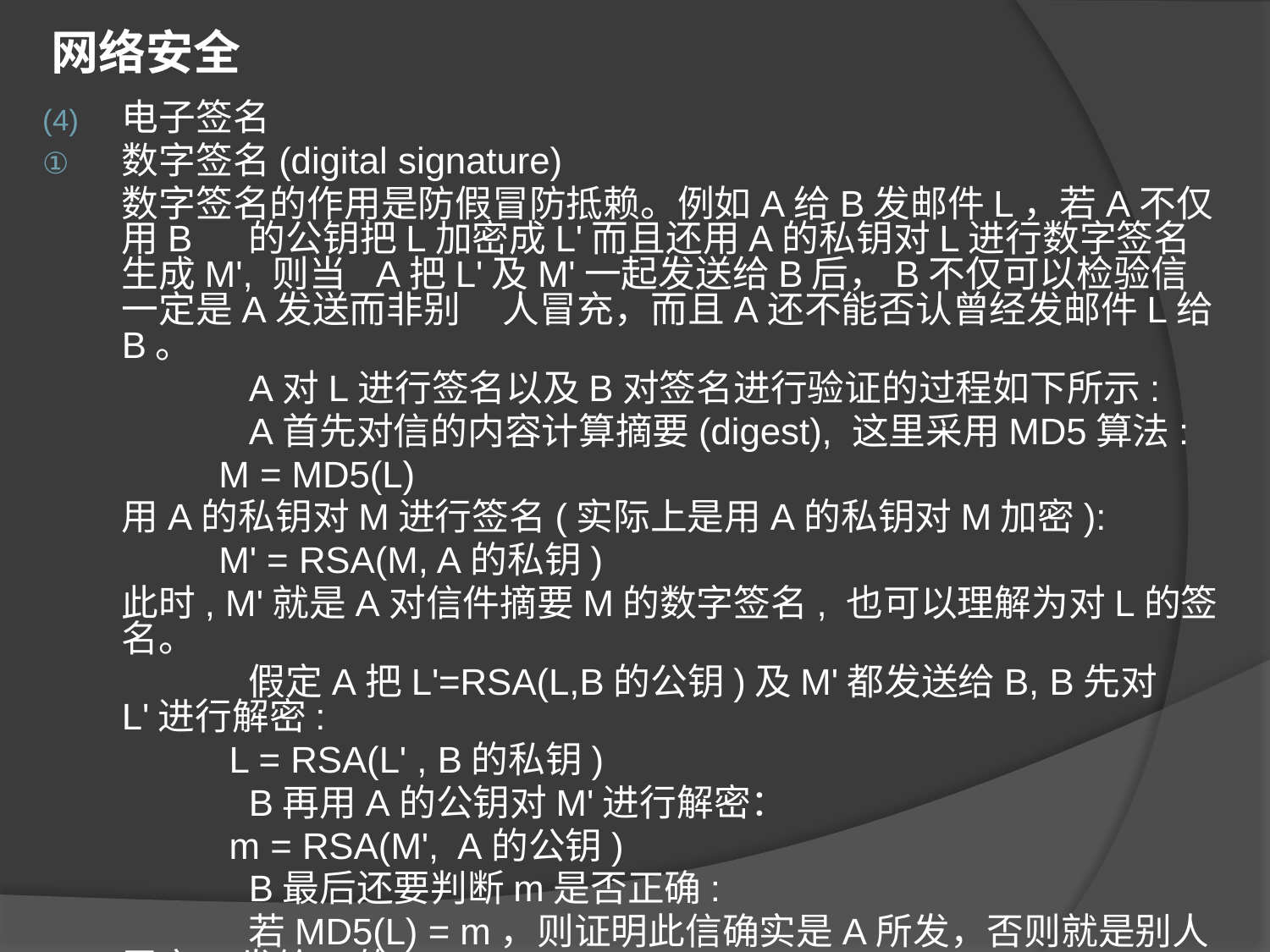

# 网络安全
电子签名
数字签名(digital signature)
       	数字签名的作用是防假冒防抵赖。例如A给B发邮件L，若A不仅用B	的公钥把L加密成L'而且还用A的私钥对L进行数字签名生成M', 则当	A把L'及M'一起发送给B后，B不仅可以检验信一定是A发送而非别	人冒充，而且A还不能否认曾经发邮件L给B。
     		A对L进行签名以及B对签名进行验证的过程如下所示:
       		A首先对信的内容计算摘要(digest), 这里采用MD5算法:
                 M = MD5(L)
       	用A的私钥对M进行签名(实际上是用A的私钥对M加密):
                 M' = RSA(M, A的私钥)
       	此时, M'就是A对信件摘要M的数字签名, 也可以理解为对L的签名。
       		假定A把L'=RSA(L,B的公钥)及M'都发送给B, B先对L'进行解密:
                  L = RSA(L' , B的私钥)
       		B再用A的公钥对M'进行解密：
                  m = RSA(M',  A的公钥)
       		B最后还要判断m是否正确:
       		若MD5(L) = m，则证明此信确实是A所发，否则就是别人冒充A发给B的。